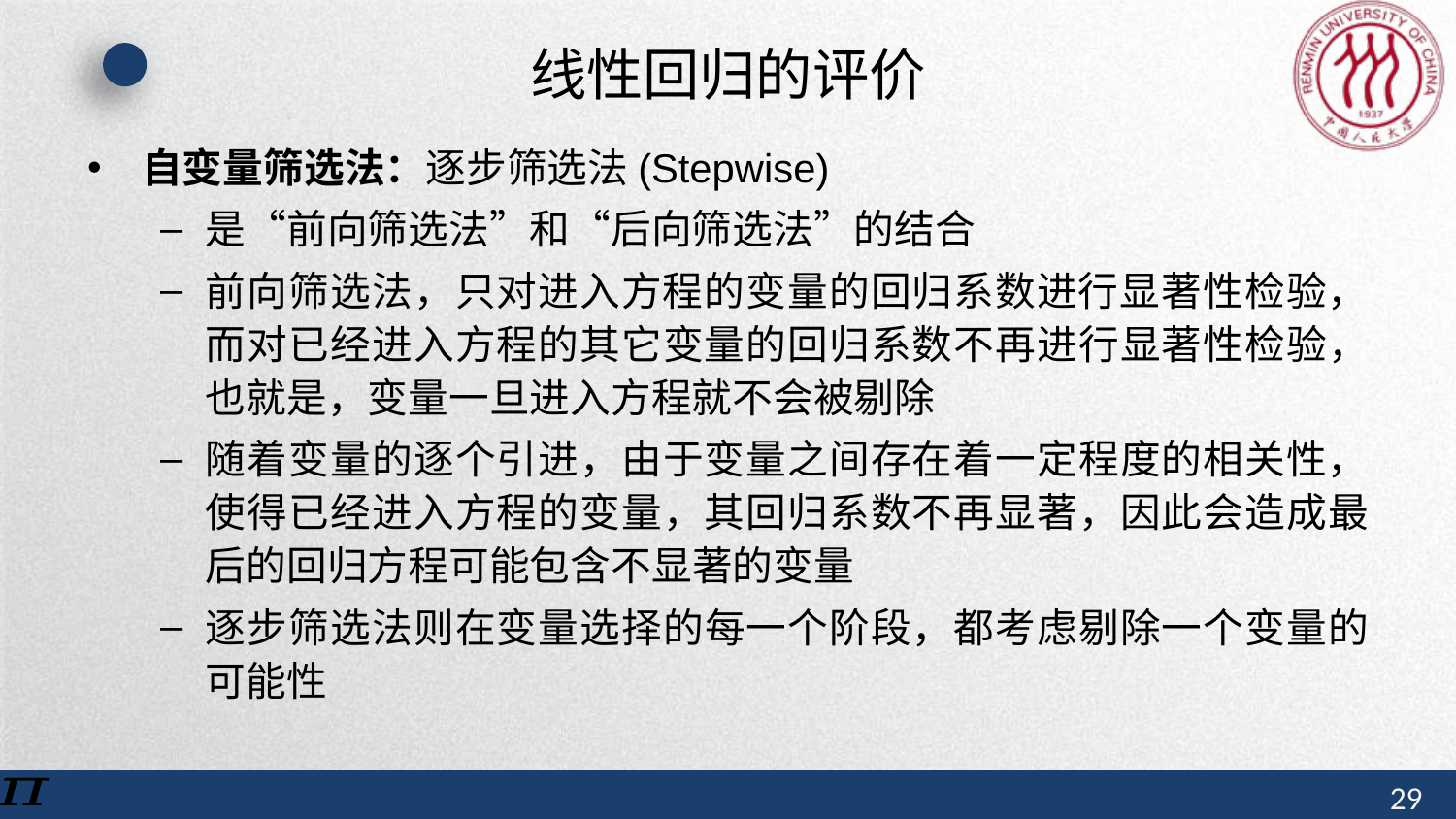

# 线性回归的评价
自变量筛选法：逐步筛选法(Stepwise)
是“前向筛选法”和“后向筛选法”的结合
前向筛选法，只对进入方程的变量的回归系数进行显著性检验，而对已经进入方程的其它变量的回归系数不再进行显著性检验，也就是，变量一旦进入方程就不会被剔除
随着变量的逐个引进，由于变量之间存在着一定程度的相关性，使得已经进入方程的变量，其回归系数不再显著，因此会造成最后的回归方程可能包含不显著的变量
逐步筛选法则在变量选择的每一个阶段，都考虑剔除一个变量的可能性